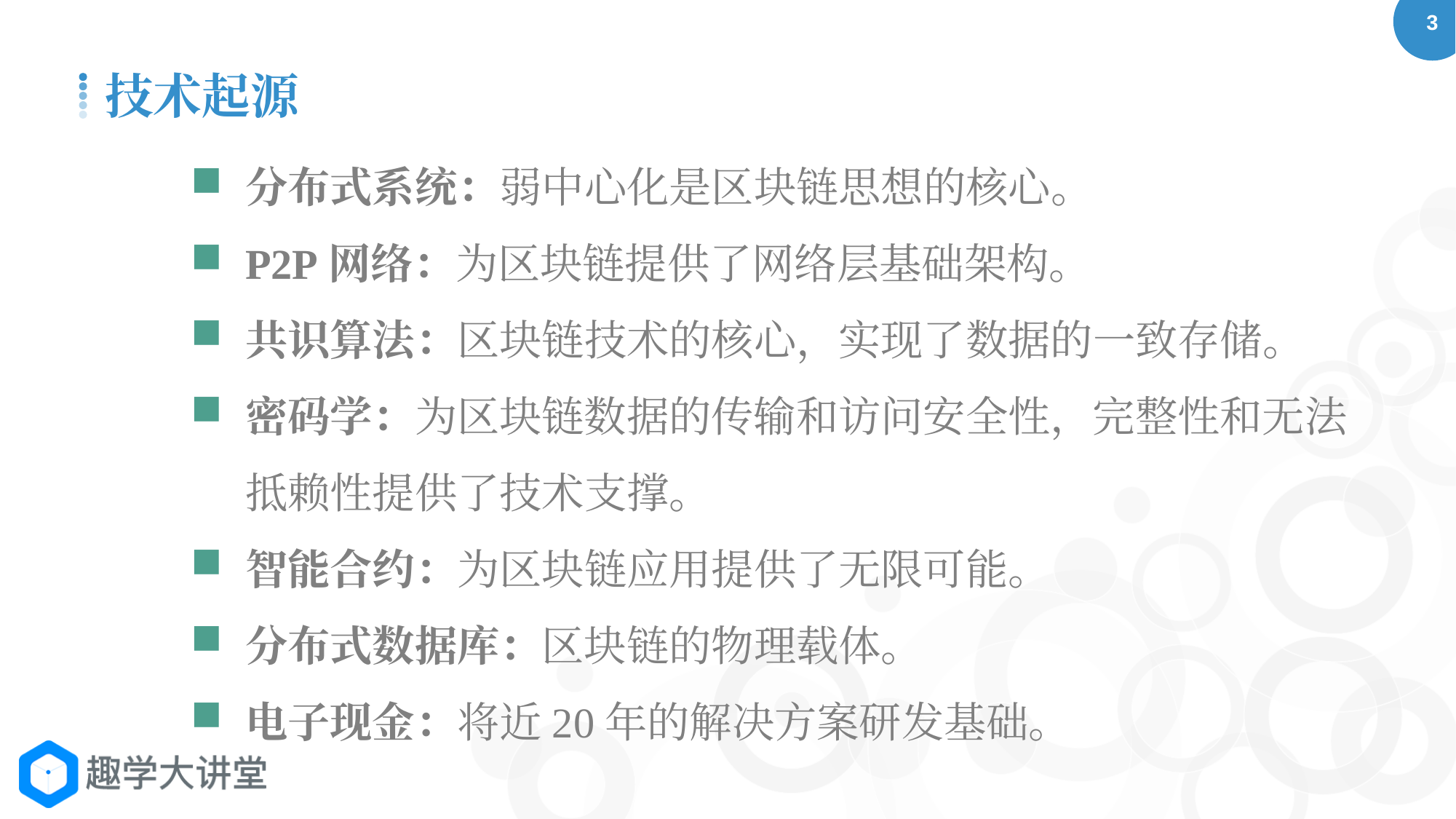

技术起源
分布式系统：弱中心化是区块链思想的核心。
P2P网络：为区块链提供了网络层基础架构。
共识算法：区块链技术的核心，实现了数据的一致存储。
密码学：为区块链数据的传输和访问安全性，完整性和无法抵赖性提供了技术支撑。
智能合约：为区块链应用提供了无限可能。
分布式数据库：区块链的物理载体。
电子现金：将近20年的解决方案研发基础。